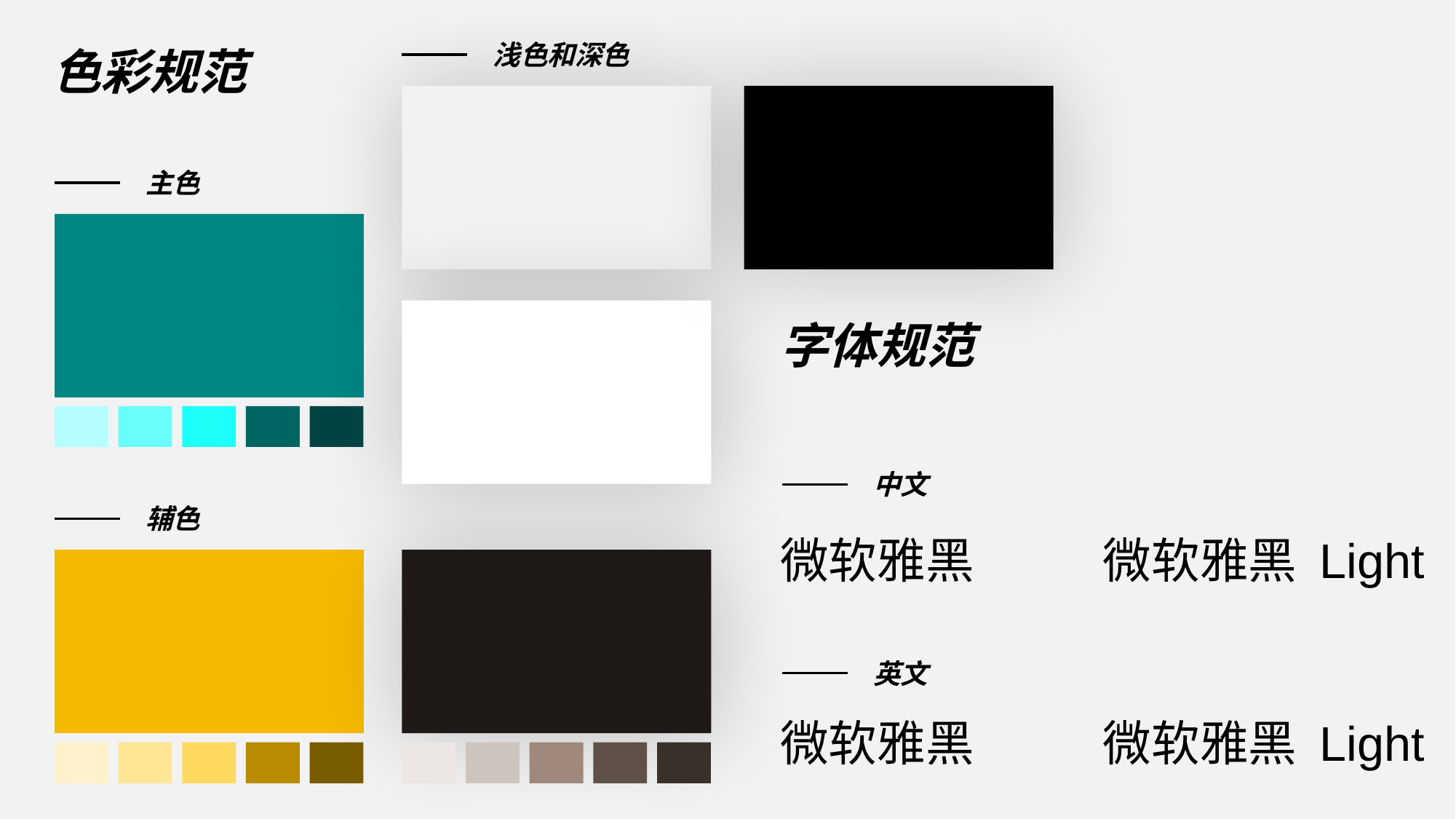

浅色和深色
色彩规范

主色

字体规范

中文
辅色
微软雅黑
微软雅黑 Light

英文
微软雅黑
微软雅黑 Light